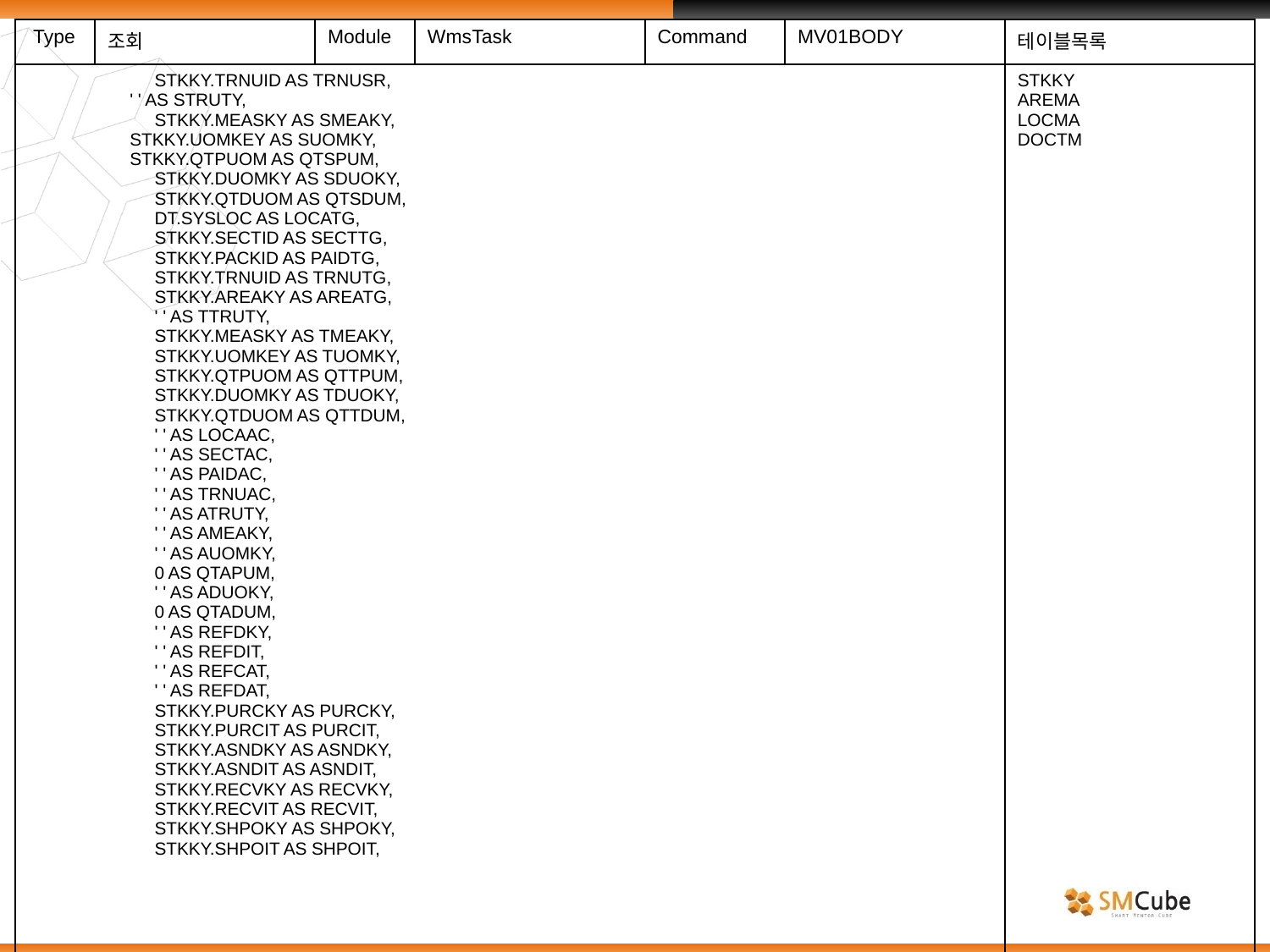

| Type | 조회 | Module | WmsTask | Command | MV01BODY | 테이블목록 |
| --- | --- | --- | --- | --- | --- | --- |
| STKKY.TRNUID AS TRNUSR, ' ' AS STRUTY, STKKY.MEASKY AS SMEAKY, STKKY.UOMKEY AS SUOMKY, STKKY.QTPUOM AS QTSPUM, STKKY.DUOMKY AS SDUOKY, STKKY.QTDUOM AS QTSDUM, DT.SYSLOC AS LOCATG, STKKY.SECTID AS SECTTG, STKKY.PACKID AS PAIDTG, STKKY.TRNUID AS TRNUTG, STKKY.AREAKY AS AREATG, ' ' AS TTRUTY, STKKY.MEASKY AS TMEAKY, STKKY.UOMKEY AS TUOMKY, STKKY.QTPUOM AS QTTPUM, STKKY.DUOMKY AS TDUOKY, STKKY.QTDUOM AS QTTDUM, ' ' AS LOCAAC, ' ' AS SECTAC, ' ' AS PAIDAC, ' ' AS TRNUAC, ' ' AS ATRUTY, ' ' AS AMEAKY, ' ' AS AUOMKY, 0 AS QTAPUM, ' ' AS ADUOKY, 0 AS QTADUM, ' ' AS REFDKY, ' ' AS REFDIT, ' ' AS REFCAT, ' ' AS REFDAT, STKKY.PURCKY AS PURCKY, STKKY.PURCIT AS PURCIT, STKKY.ASNDKY AS ASNDKY, STKKY.ASNDIT AS ASNDIT, STKKY.RECVKY AS RECVKY, STKKY.RECVIT AS RECVIT, STKKY.SHPOKY AS SHPOKY, STKKY.SHPOIT AS SHPOIT, |  |  |  |  |  | STKKY AREMA LOCMA DOCTM |